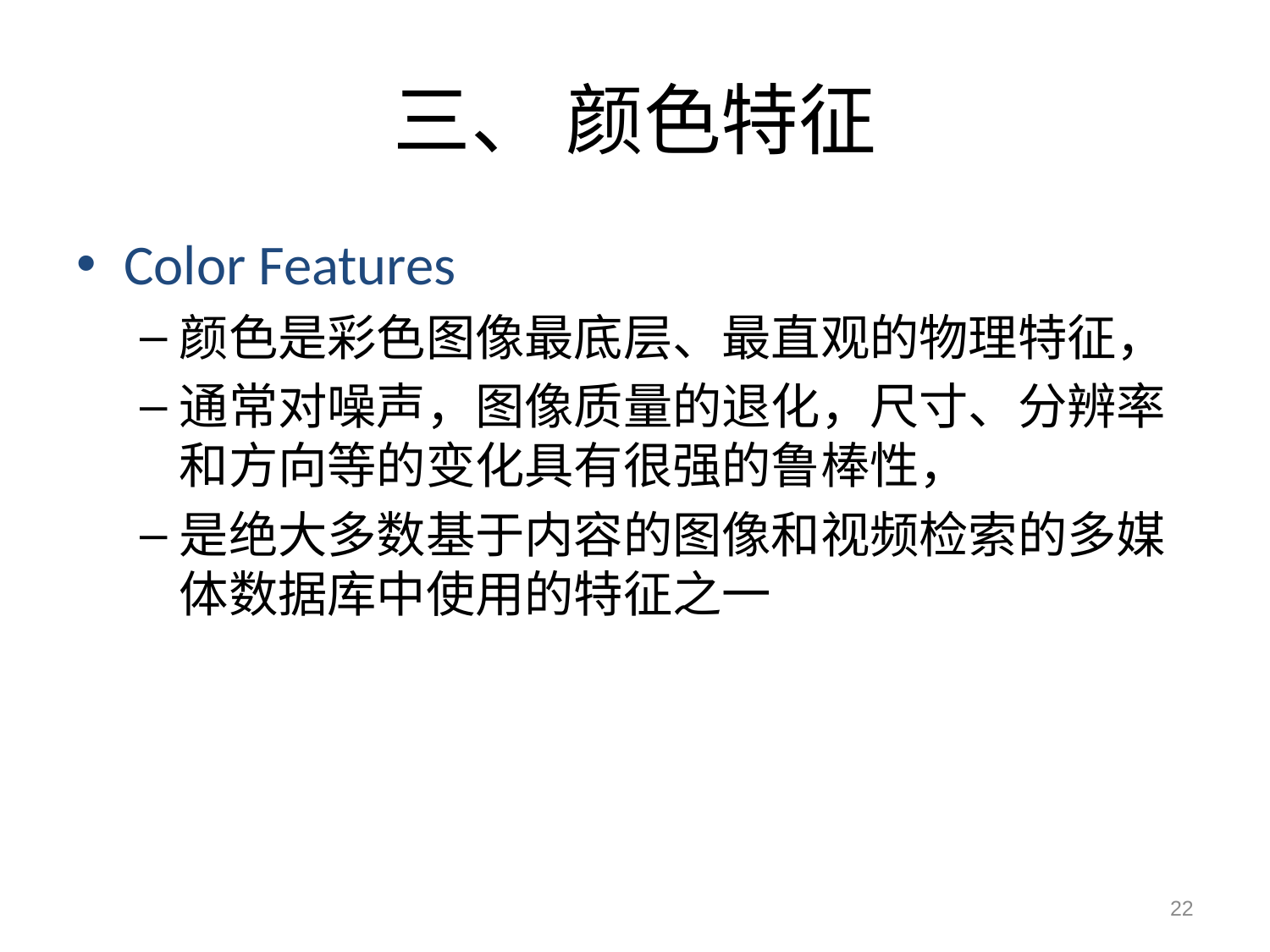

# 三、 颜色特征
Color Features
颜色是彩色图像最底层、最直观的物理特征，
通常对噪声，图像质量的退化，尺寸、分辨率和方向等的变化具有很强的鲁棒性，
是绝大多数基于内容的图像和视频检索的多媒体数据库中使用的特征之一
22